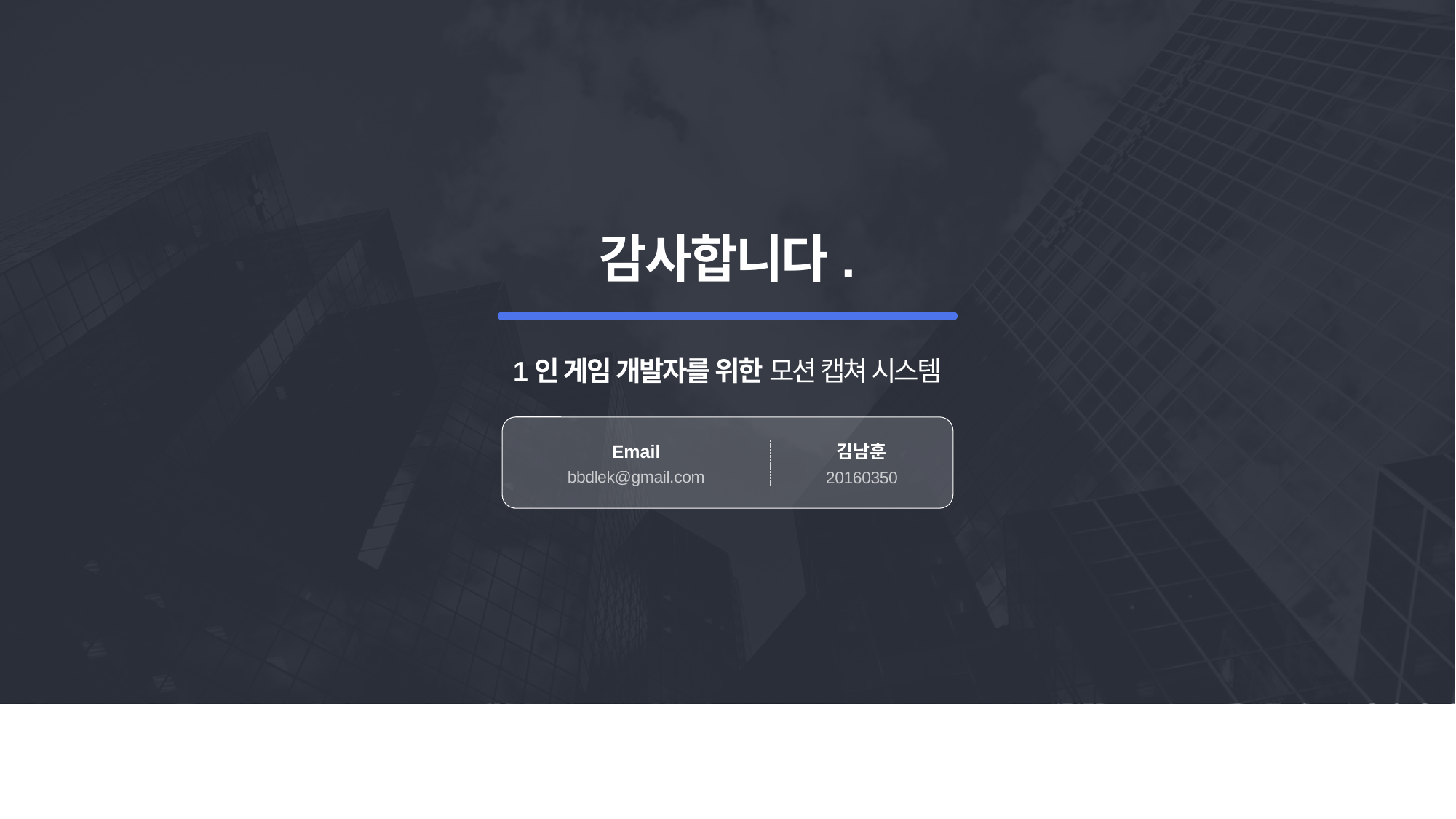

감사합니다.
1인 게임 개발자를 위한 모션 캡쳐 시스템

Email
김남훈
bbdlek@gmail.com
20160350